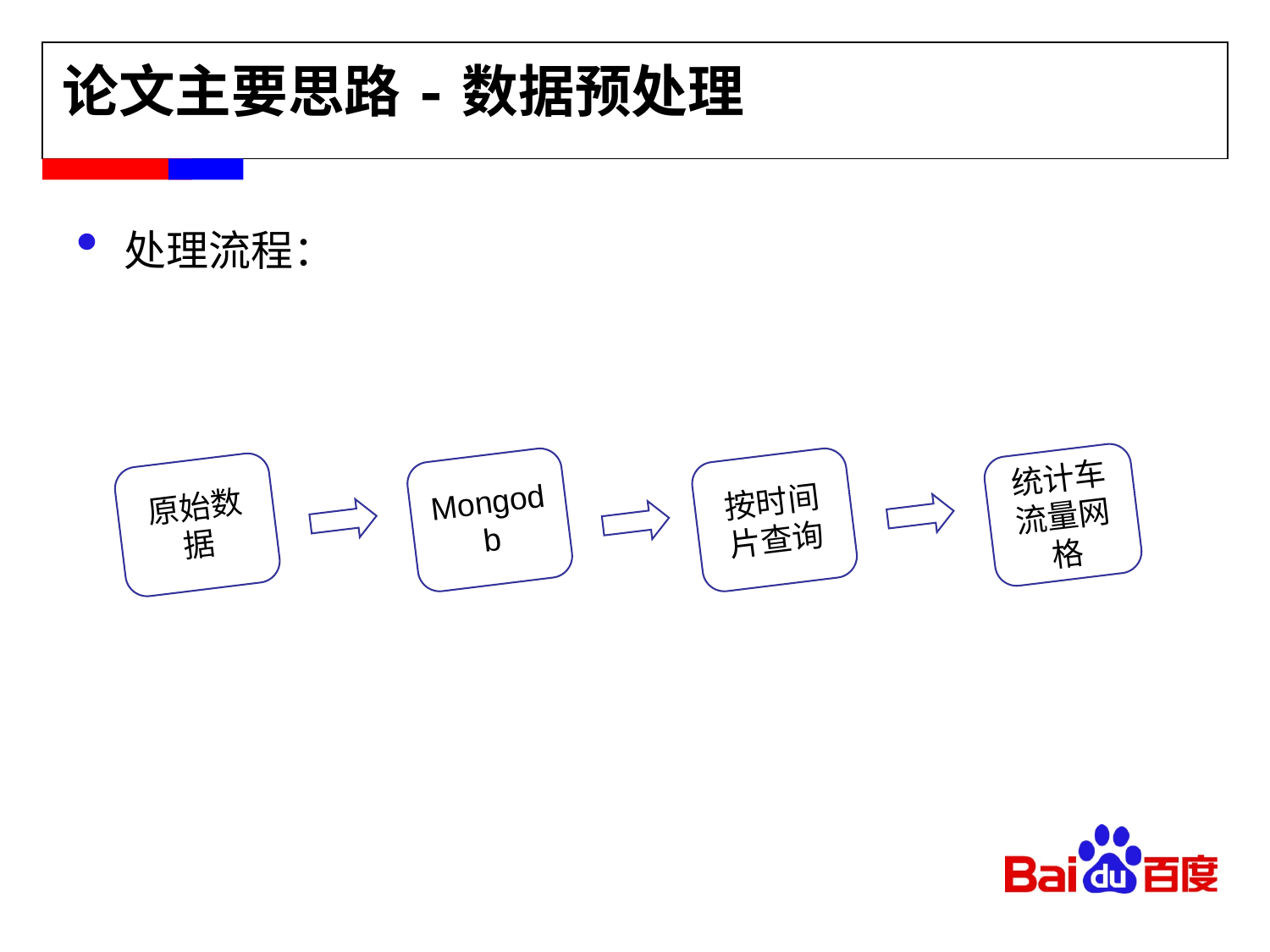

论文主要思路-数据预处理
处理流程：

统计车流量网格
Mongodb
按时间片查询
原始数据